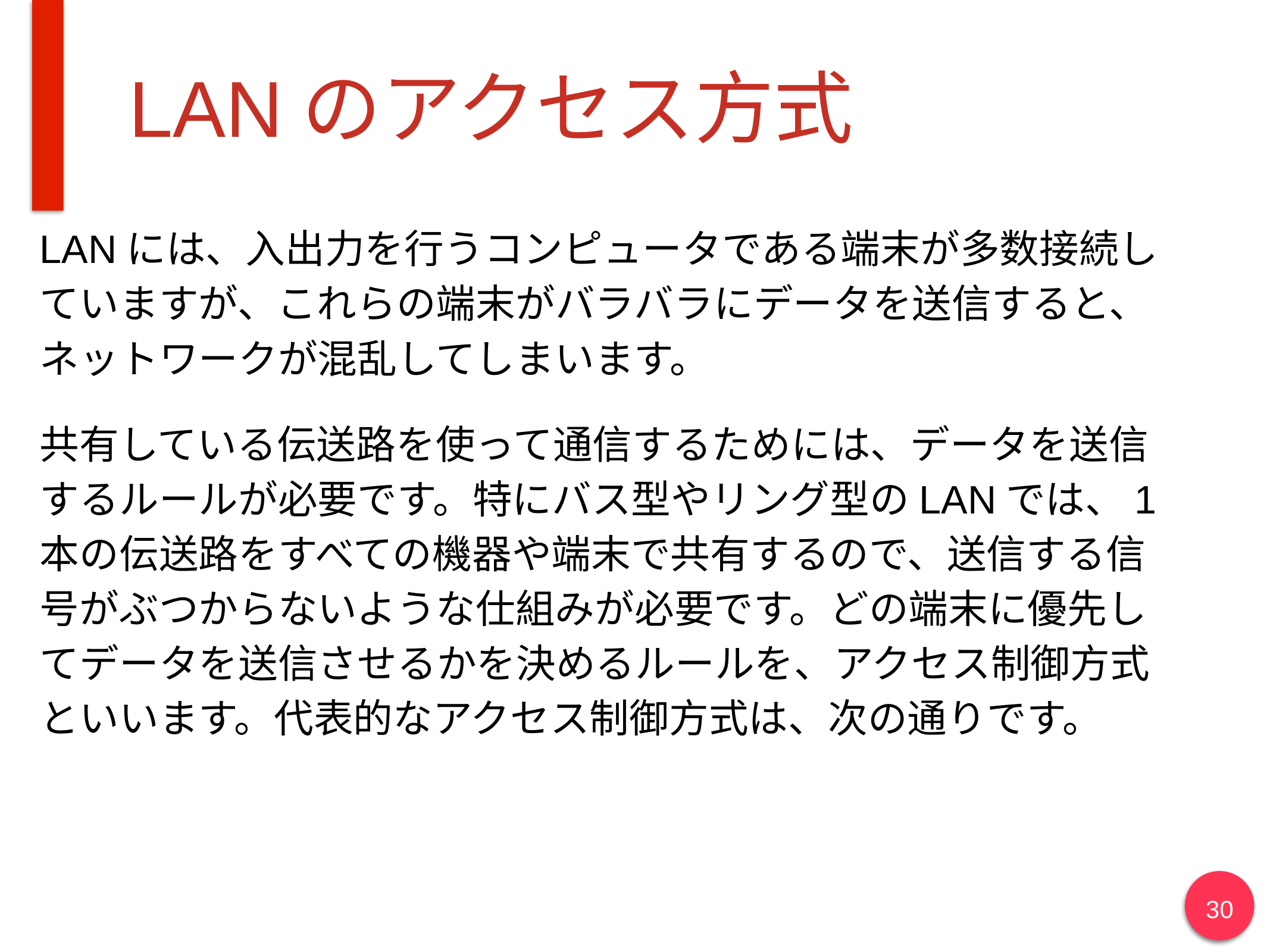

# LANのアクセス方式
LANには、入出力を行うコンピュータである端末が多数接続していますが、これらの端末がバラバラにデータを送信すると、ネットワークが混乱してしまいます。
共有している伝送路を使って通信するためには、データを送信するルールが必要です。特にバス型やリング型のLANでは、1本の伝送路をすべての機器や端末で共有するので、送信する信号がぶつからないような仕組みが必要です。どの端末に優先してデータを送信させるかを決めるルールを、アクセス制御方式といいます。代表的なアクセス制御方式は、次の通りです。
30